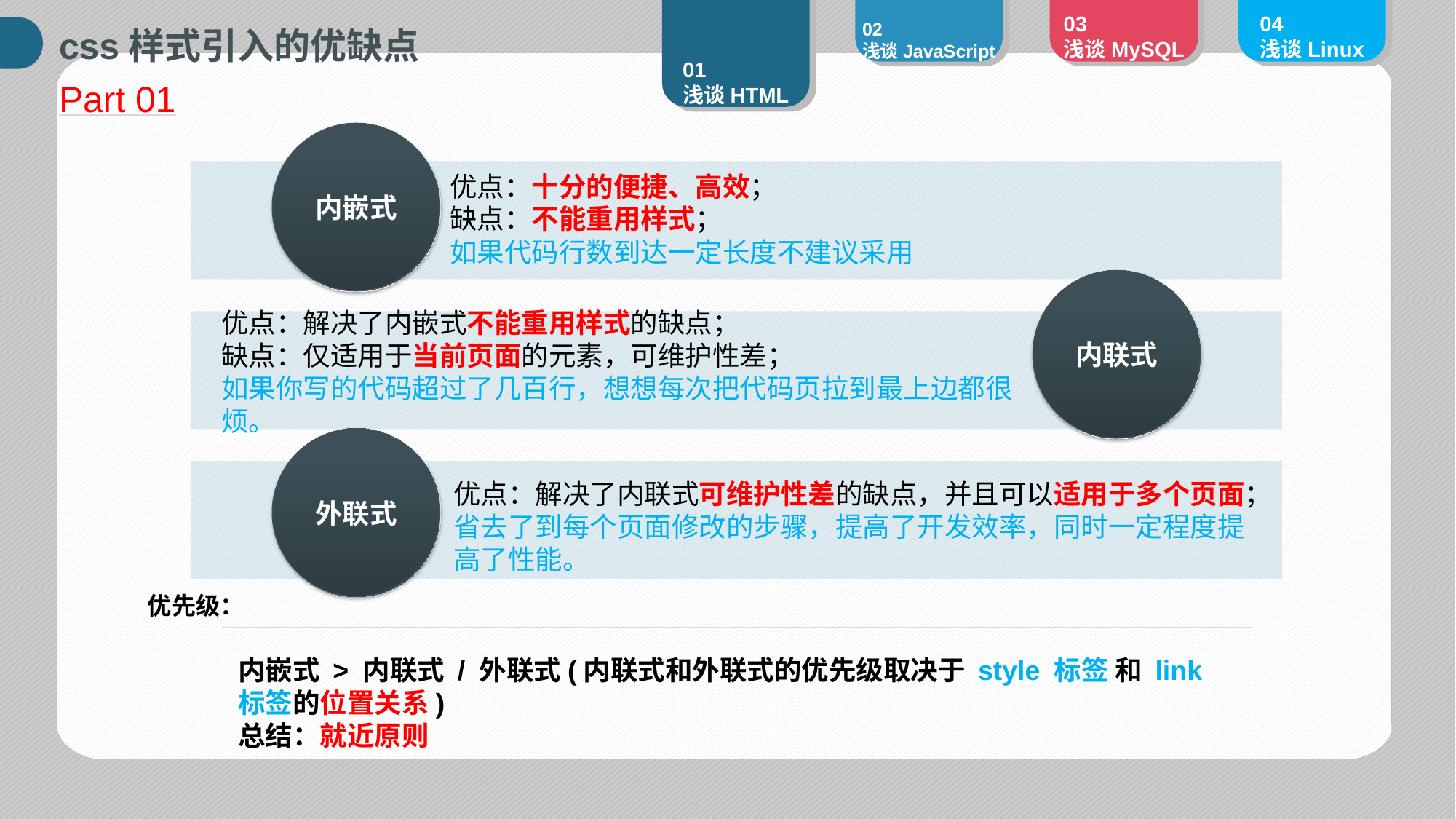

03
浅谈MySQL
04
浅谈Linux

01
浅谈HTML

02
浅谈JavaScript

css样式引入的优缺点
Part 01

内嵌式

优点：十分的便捷、高效；
缺点：不能重用样式；
如果代码行数到达一定长度不建议采用

内联式

优点：解决了内嵌式不能重用样式的缺点；
缺点：仅适用于当前页面的元素，可维护性差；
如果你写的代码超过了几百行，想想每次把代码页拉到最上边都很烦。

外联式

优点：解决了内联式可维护性差的缺点，并且可以适用于多个页面；
省去了到每个页面修改的步骤，提高了开发效率，同时一定程度提高了性能。
优先级：

内嵌式 > 内联式 / 外联式(内联式和外联式的优先级取决于 style 标签 和 link 标签的位置关系)
总结：就近原则